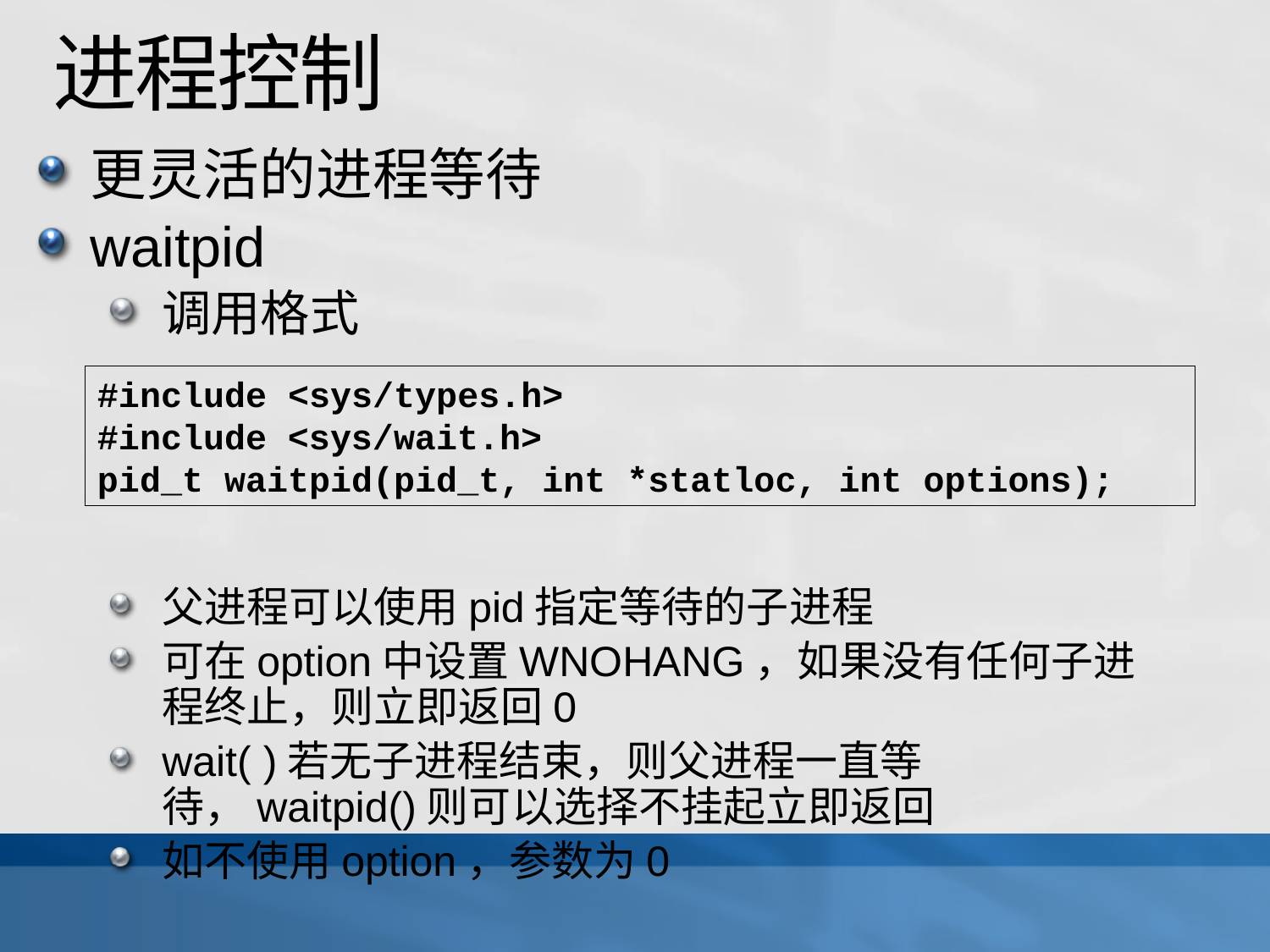

# 进程控制
更灵活的进程等待
waitpid
调用格式

父进程可以使用pid指定等待的子进程
可在option中设置WNOHANG，如果没有任何子进程终止，则立即返回0
wait( )若无子进程结束，则父进程一直等待，waitpid()则可以选择不挂起立即返回
如不使用option，参数为0

#include <sys/types.h>
#include <sys/wait.h>
pid_t waitpid(pid_t, int *statloc, int options);